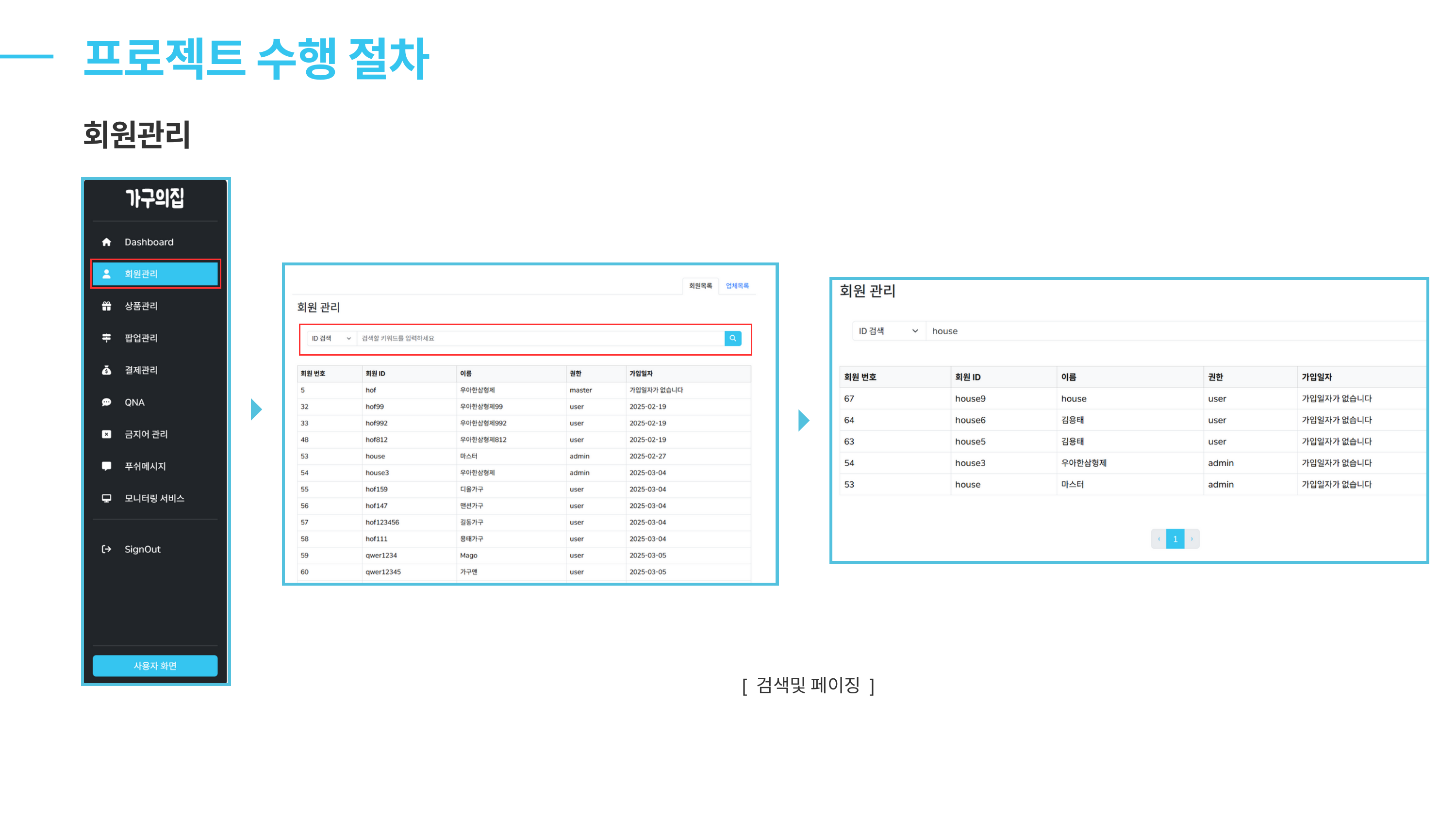

프로젝트 수행 절차

회원관리

[ 검색및 페이징 ]